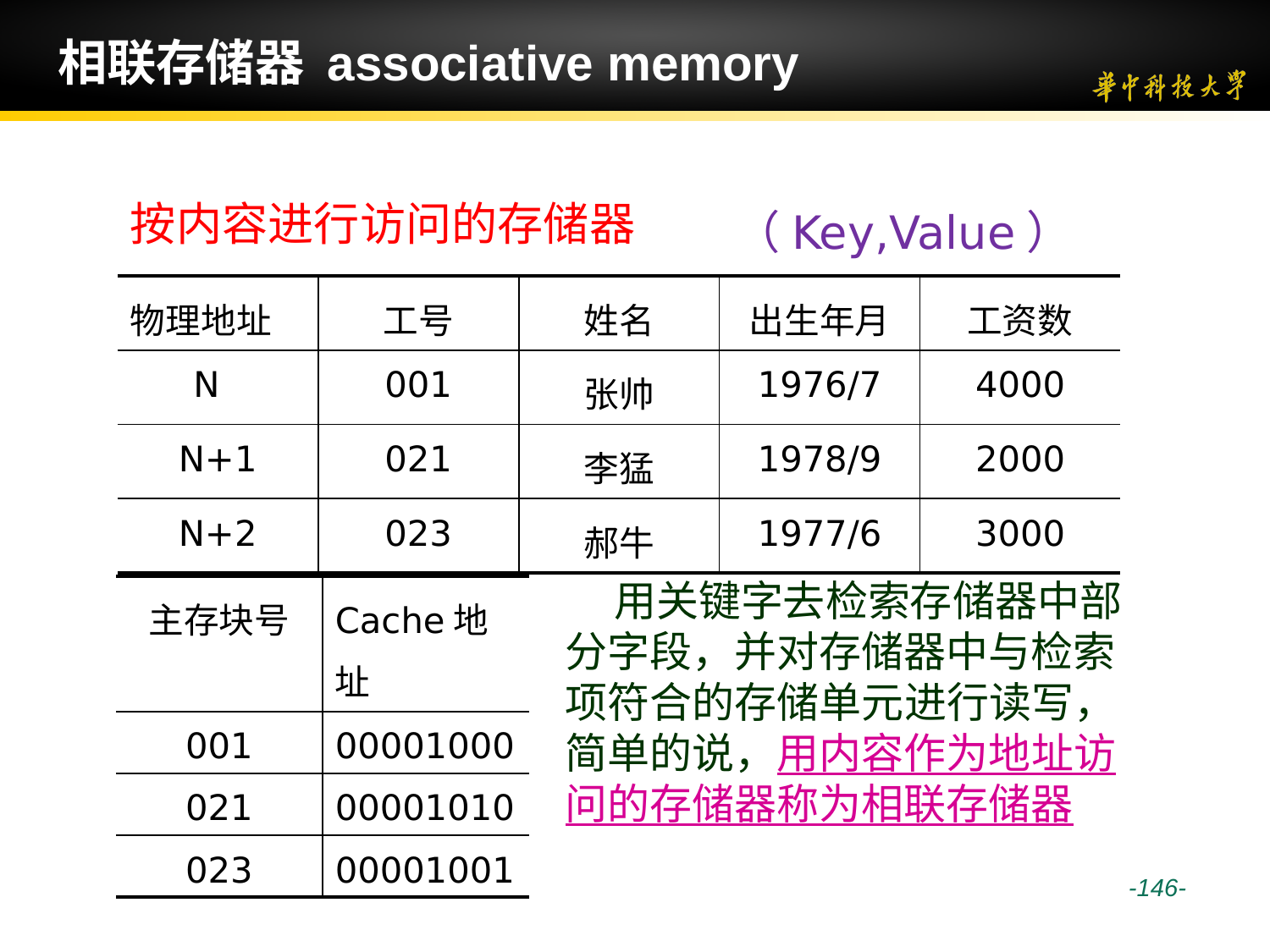

# 相联存储器 associative memory
（Key,Value）
按内容进行访问的存储器
| 物理地址 | 工号 | 姓名 | 出生年月 | 工资数 |
| --- | --- | --- | --- | --- |
| N | 001 | 张帅 | 1976/7 | 4000 |
| N+1 | 021 | 李猛 | 1978/9 | 2000 |
| N+2 | 023 | 郝牛 | 1977/6 | 3000 |
    用关键字去检索存储器中部分字段，并对存储器中与检索项符合的存储单元进行读写，简单的说，用内容作为地址访问的存储器称为相联存储器
| 主存块号 | Cache地址 |
| --- | --- |
| 001 | 00001000 |
| 021 | 00001010 |
| 023 | 00001001 |
 -146-